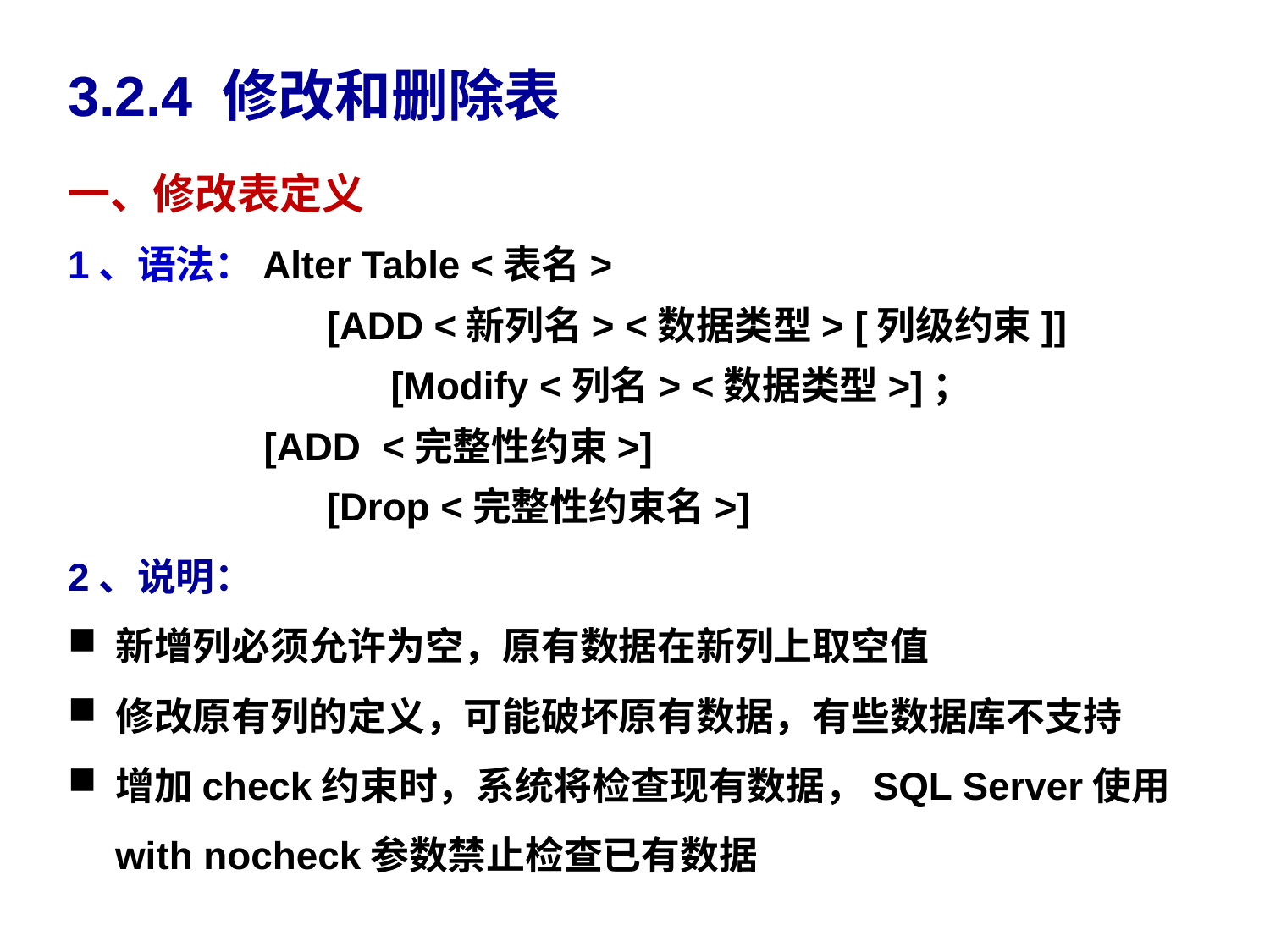

3.2.4 修改和删除表
一、修改表定义
1、语法：Alter Table <表名>
                        [ADD <新列名> <数据类型> [列级约束]]
			  [Modify <列名> <数据类型>]；
               	  [ADD  <完整性约束>]
                        [Drop <完整性约束名>]
2、说明：
新增列必须允许为空，原有数据在新列上取空值
修改原有列的定义，可能破坏原有数据，有些数据库不支持
增加check约束时，系统将检查现有数据，SQL Server使用with nocheck参数禁止检查已有数据